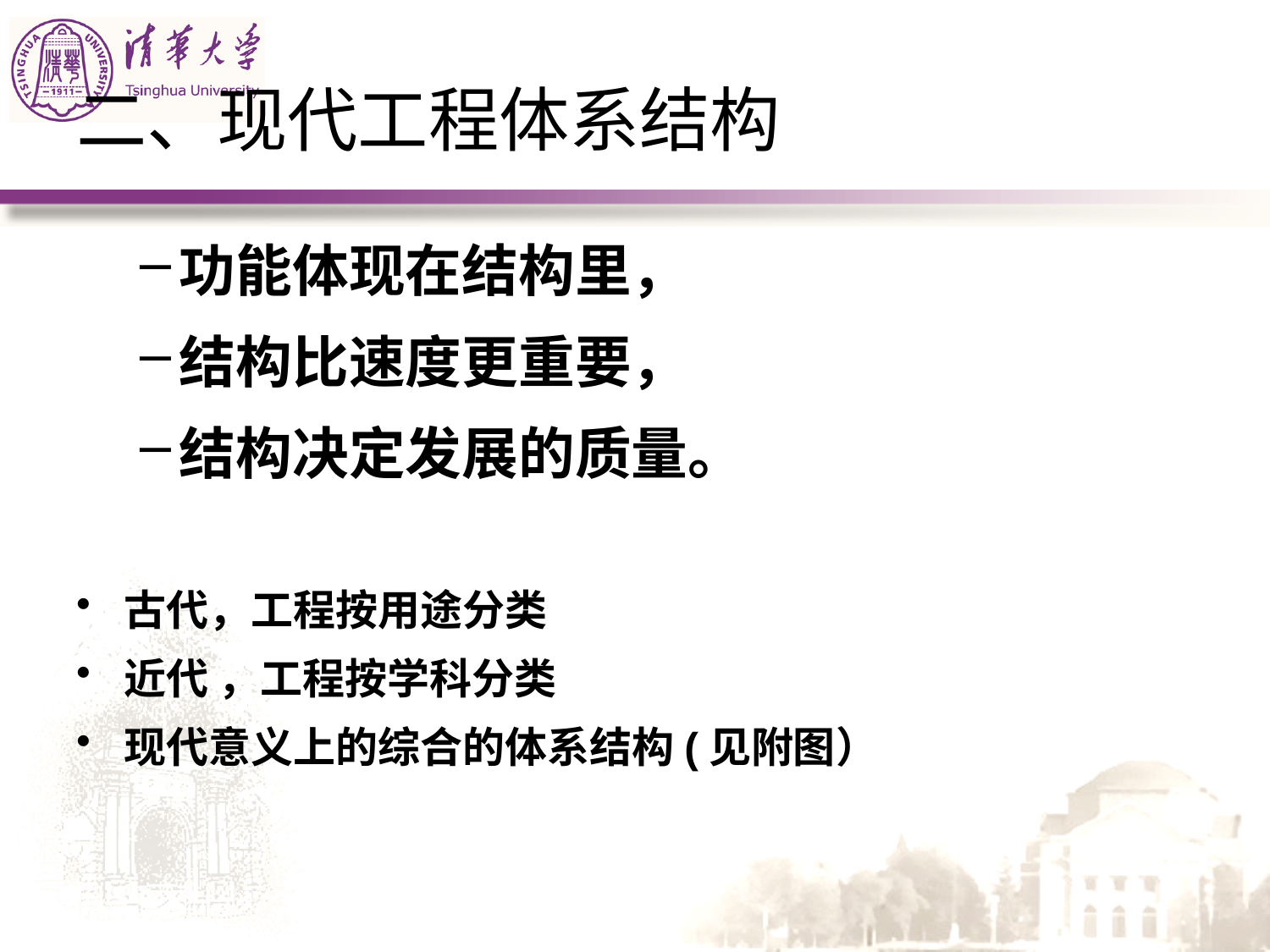

# 二、现代工程体系结构
功能体现在结构里，
结构比速度更重要，
结构决定发展的质量。

古代，工程按用途分类
近代 ，工程按学科分类
现代意义上的综合的体系结构(见附图）